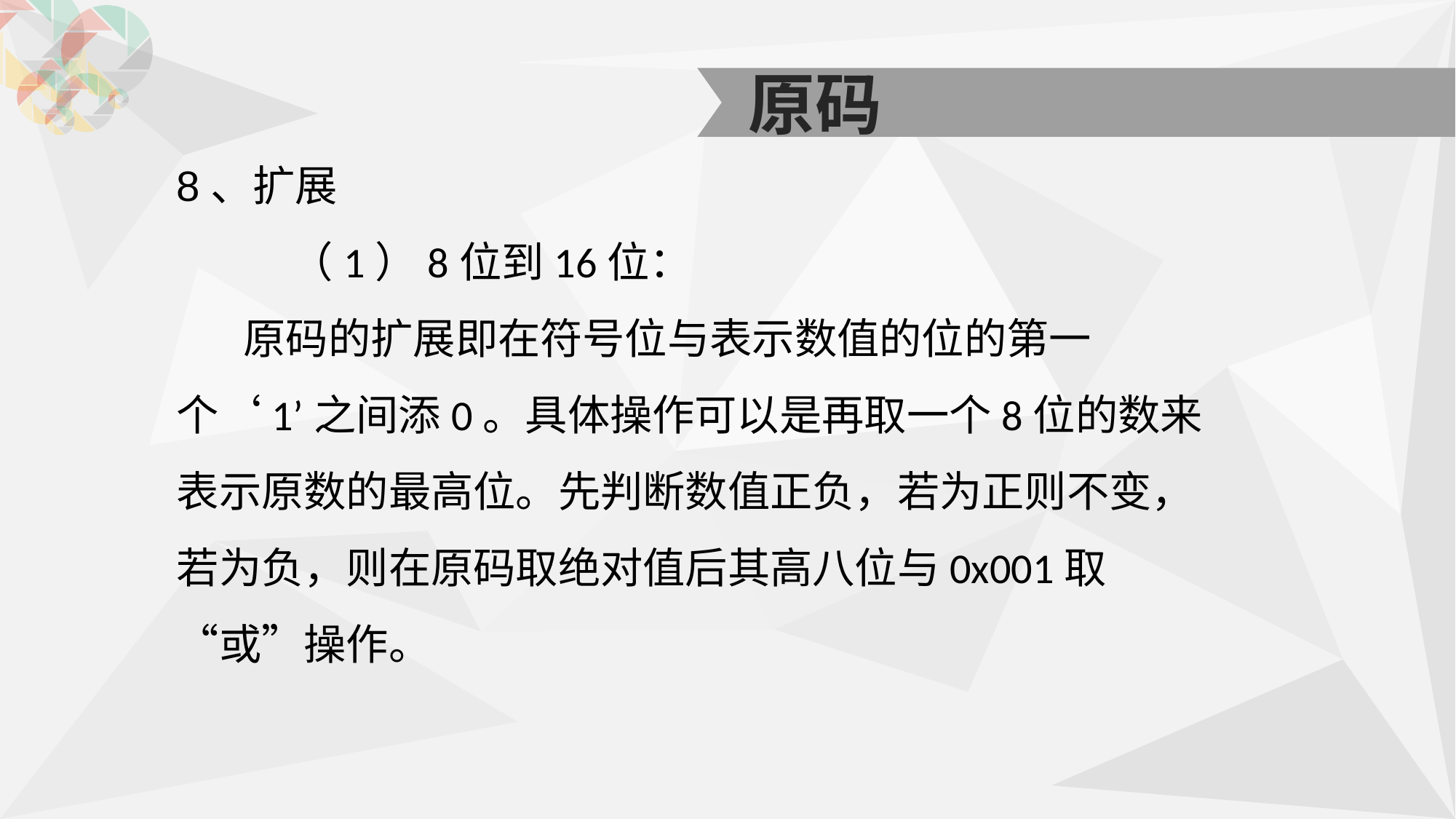

原码

8、扩展
           （1）8位到16位：
      原码的扩展即在符号位与表示数值的位的第一个‘1’之间添0。具体操作可以是再取一个8位的数来表示原数的最高位。先判断数值正负，若为正则不变，若为负，则在原码取绝对值后其高八位与0x001取“或”操作。